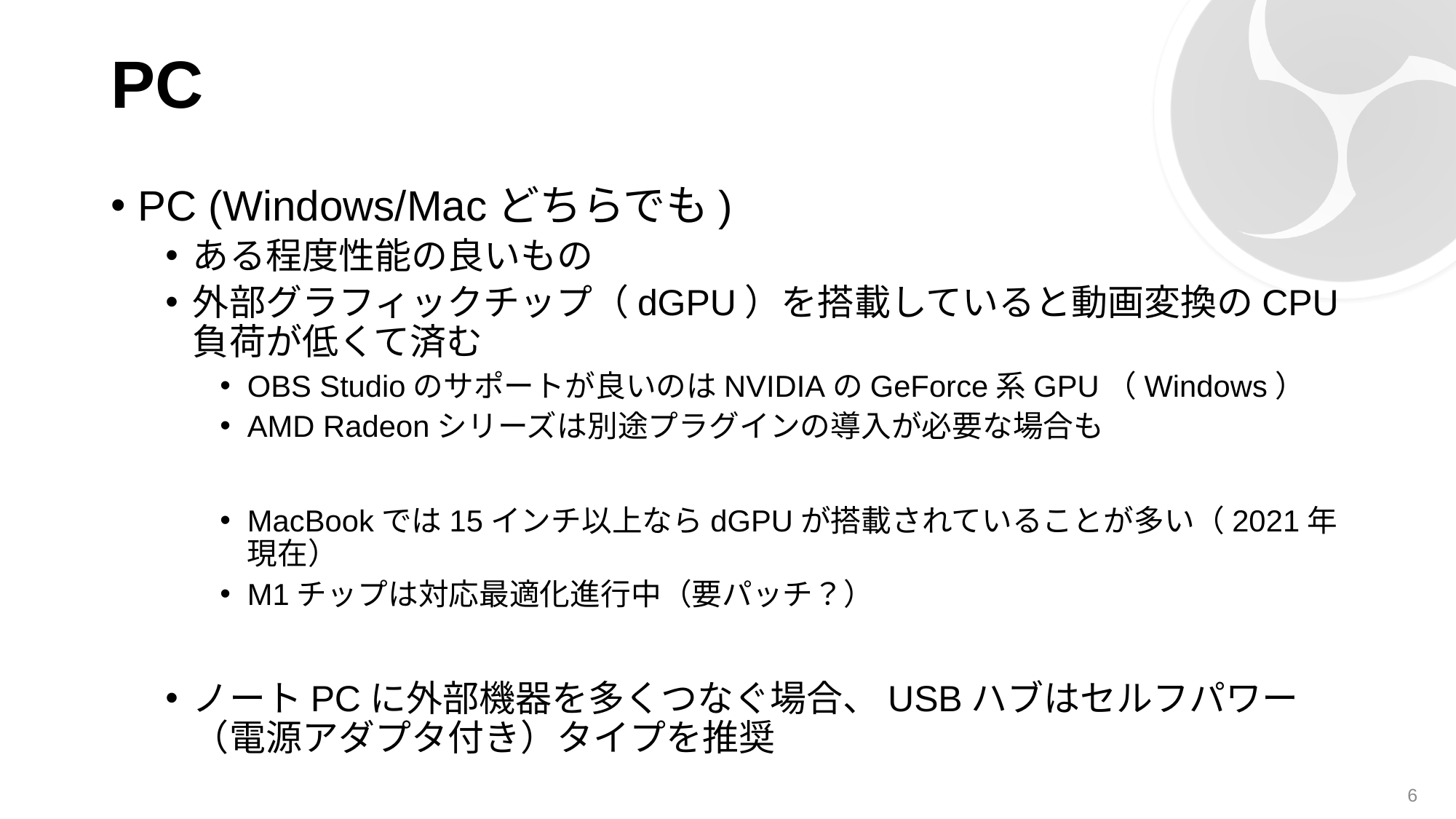

# PC
PC (Windows/Macどちらでも)
ある程度性能の良いもの
外部グラフィックチップ（dGPU）を搭載していると動画変換のCPU負荷が低くて済む
OBS Studioのサポートが良いのはNVIDIAのGeForce系GPU（Windows）
AMD Radeonシリーズは別途プラグインの導入が必要な場合も

MacBookでは15インチ以上ならdGPUが搭載されていることが多い（2021年現在）
M1チップは対応最適化進行中（要パッチ？）

ノートPCに外部機器を多くつなぐ場合、USBハブはセルフパワー（電源アダプタ付き）タイプを推奨
6